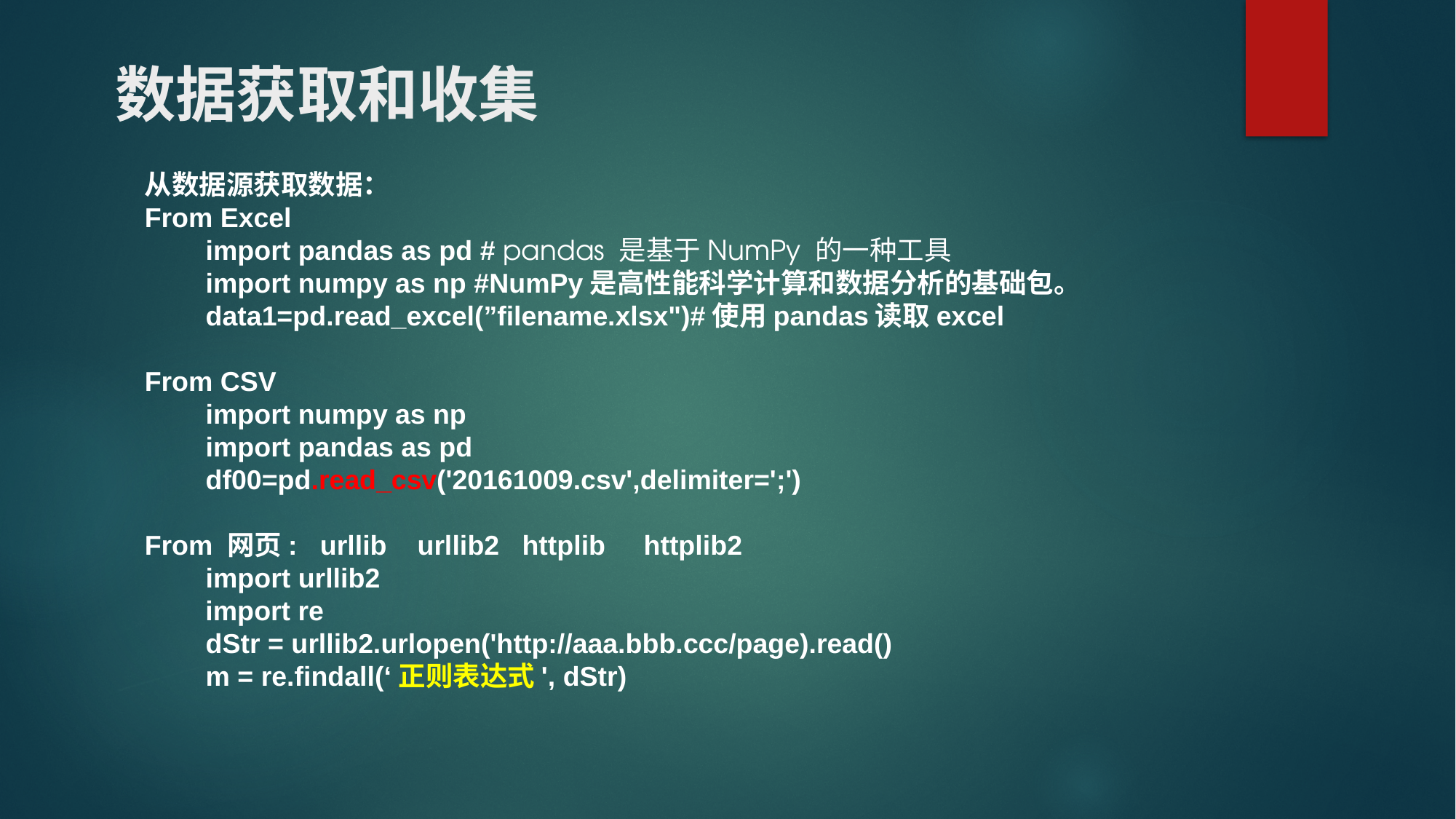

# 数据获取和收集
从数据源获取数据：
From Excel
        import pandas as pd # pandas 是基于NumPy 的一种工具
        import numpy as np #NumPy是高性能科学计算和数据分析的基础包。
        data1=pd.read_excel(”filename.xlsx")#使用pandas读取excel

From CSV
        import numpy as np
        import pandas as pd
        df00=pd.read_csv('20161009.csv',delimiter=';')

From 网页:   urllib    urllib2   httplib     httplib2
        import urllib2
        import re
        dStr = urllib2.urlopen('http://aaa.bbb.ccc/page).read()
        m = re.findall(‘正则表达式', dStr)